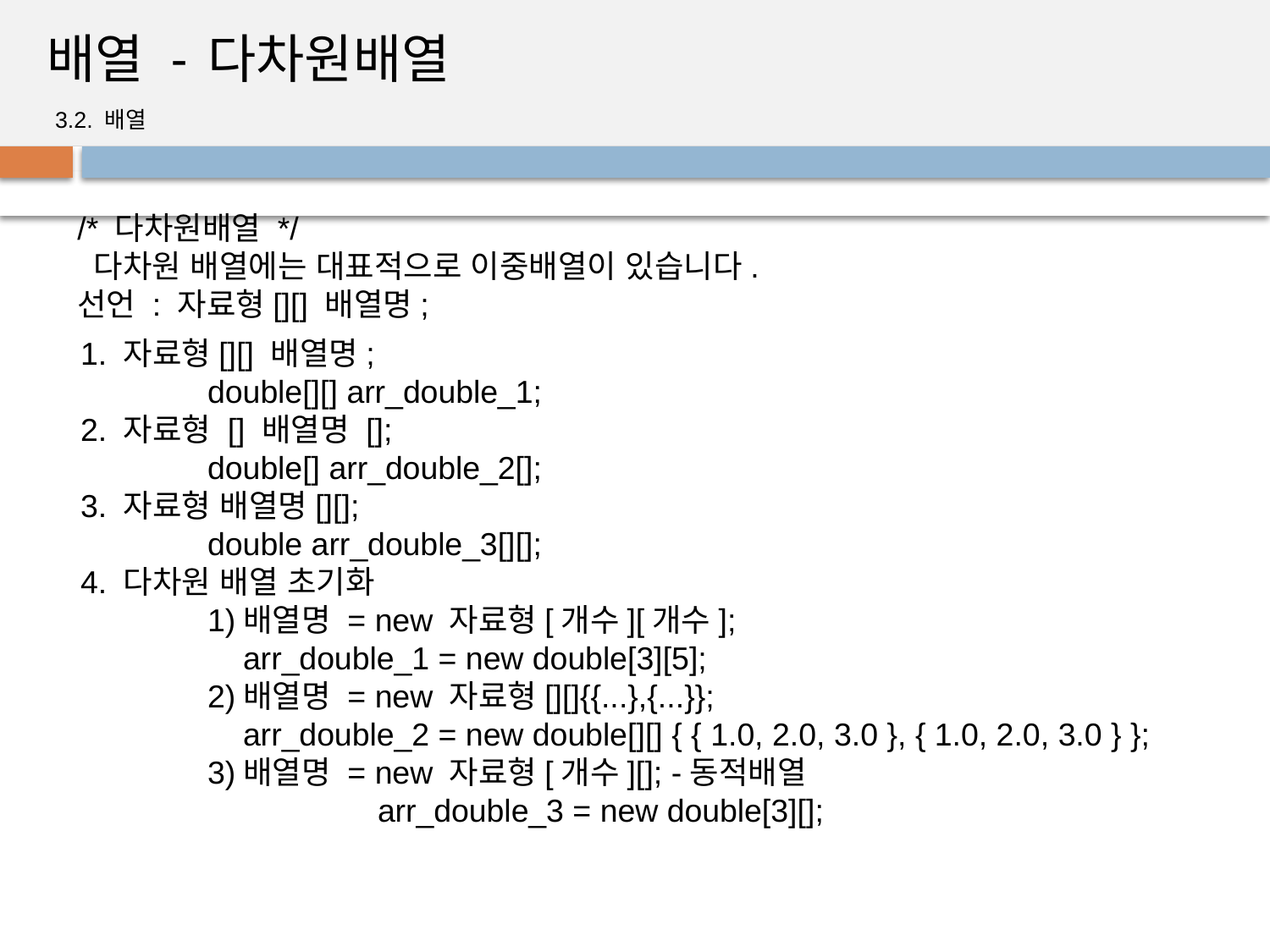

# 배열 - 다차원배열
3.2. 배열
/* 다차원배열 */
 다차원 배열에는 대표적으로 이중배열이 있습니다.
선언 : 자료형[][] 배열명;
1. 자료형[][] 배열명;
	double[][] arr_double_1;
2. 자료형 [] 배열명 [];
	double[] arr_double_2[];
3. 자료형 배열명[][];
	double arr_double_3[][];
4. 다차원 배열 초기화
	1)배열명 = new 자료형[개수][개수];
	    arr_double_1 = new double[3][5];
	2)배열명 = new 자료형[][]{{...},{...}};
	    arr_double_2 = new double[][] { { 1.0, 2.0, 3.0 }, { 1.0, 2.0, 3.0 } };
	3)배열명 = new 자료형[개수][]; -동적배열 	 	                                                 	    arr_double_3 = new double[3][];